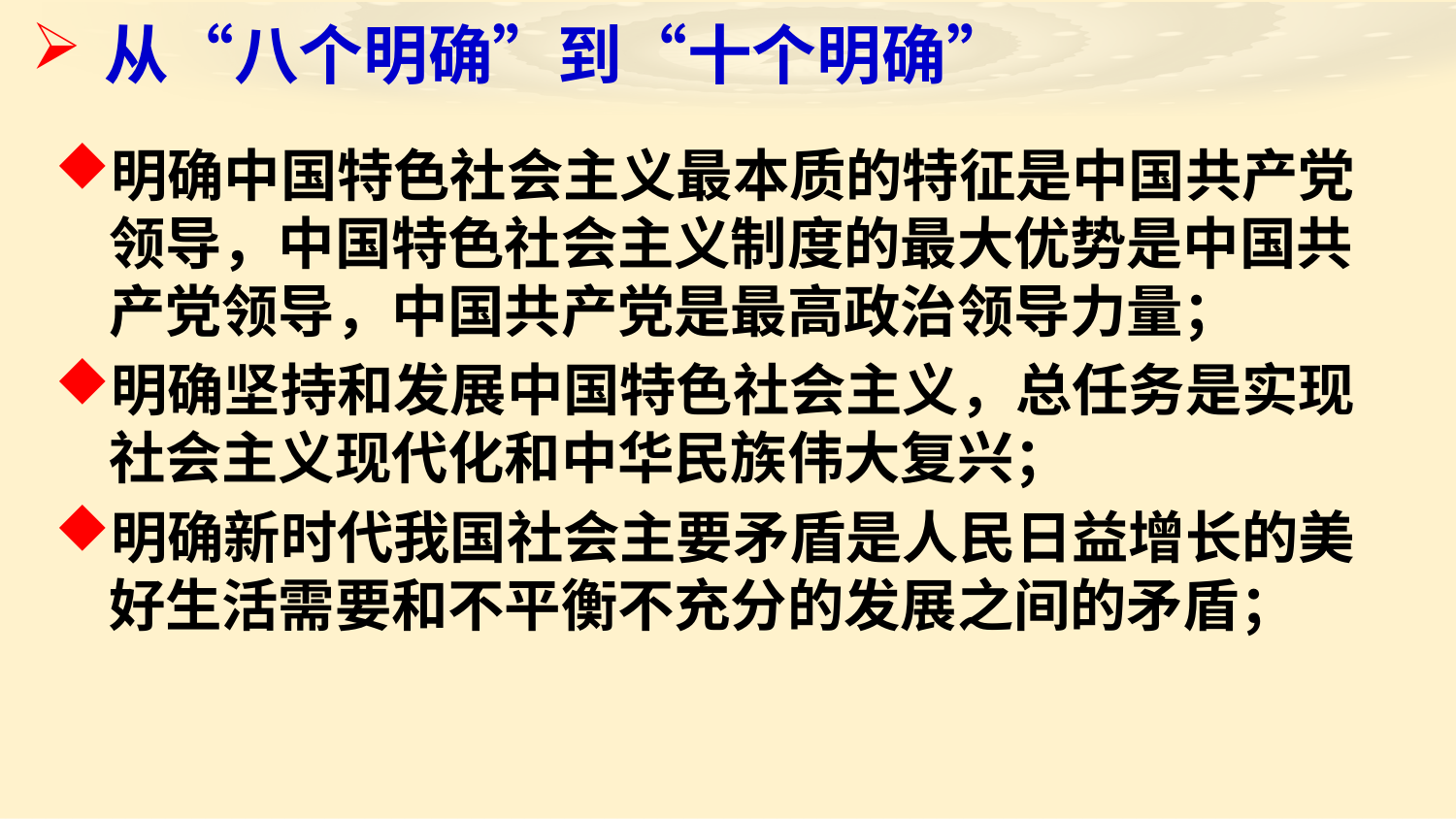

从“八个明确”到“十个明确”
明确中国特色社会主义最本质的特征是中国共产党领导，中国特色社会主义制度的最大优势是中国共产党领导，中国共产党是最高政治领导力量；
明确坚持和发展中国特色社会主义，总任务是实现社会主义现代化和中华民族伟大复兴；
明确新时代我国社会主要矛盾是人民日益增长的美好生活需要和不平衡不充分的发展之间的矛盾；